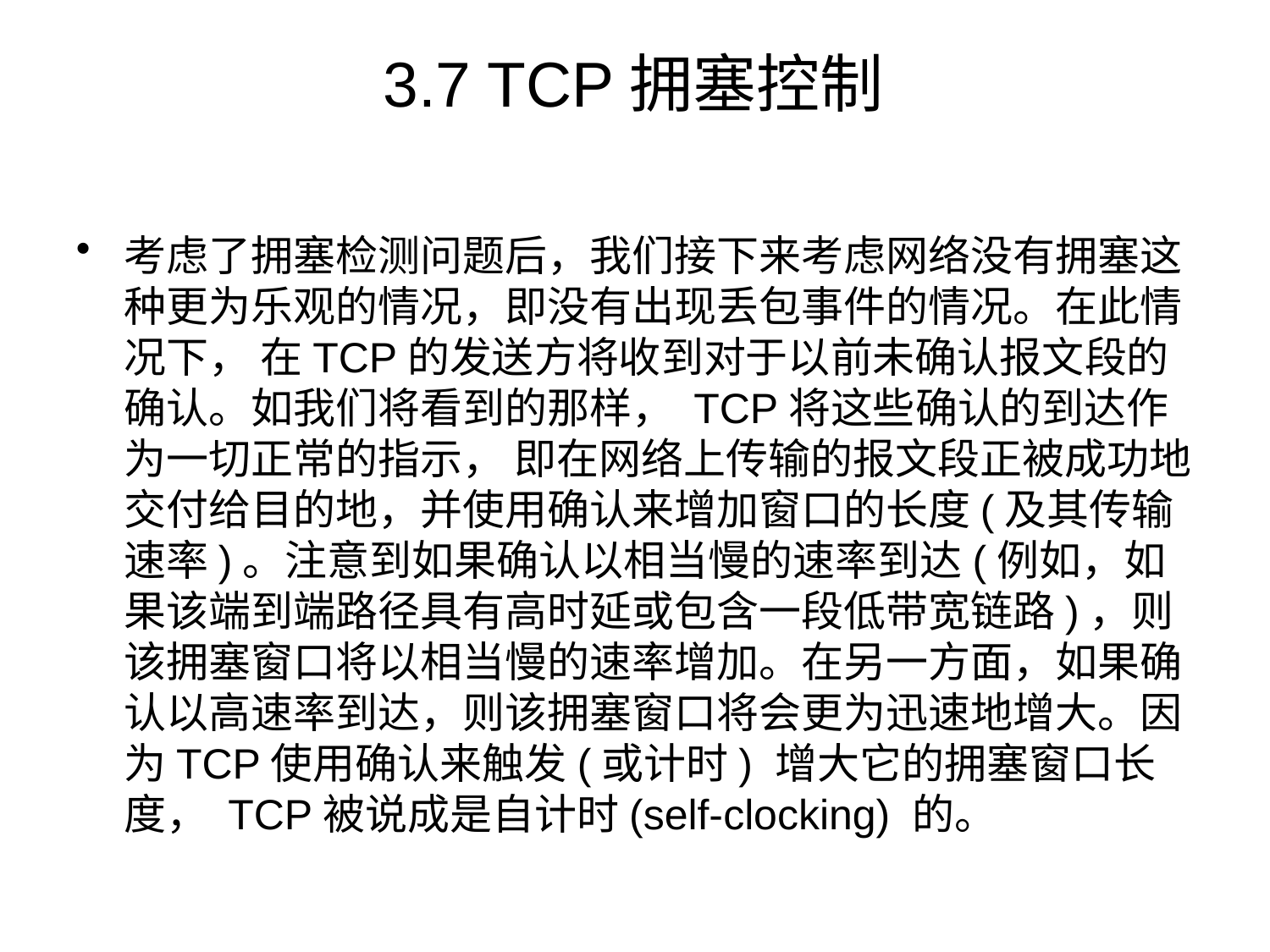

# 3.7 TCP拥塞控制
考虑了拥塞检测问题后，我们接下来考虑网络没有拥塞这种更为乐观的情况，即没有出现丢包事件的情况。在此情况下， 在TCP的发送方将收到对于以前未确认报文段的确认。如我们将看到的那样， TCP将这些确认的到达作为一切正常的指示， 即在网络上传输的报文段正被成功地交付给目的地，并使用确认来增加窗口的长度(及其传输速率)。注意到如果确认以相当慢的速率到达(例如，如果该端到端路径具有高时延或包含一段低带宽链路)，则该拥塞窗口将以相当慢的速率增加。在另一方面，如果确认以高速率到达，则该拥塞窗口将会更为迅速地增大。因为TCP使用确认来触发(或计时) 增大它的拥塞窗口长度， TCP被说成是自计时(self-clocking) 的。